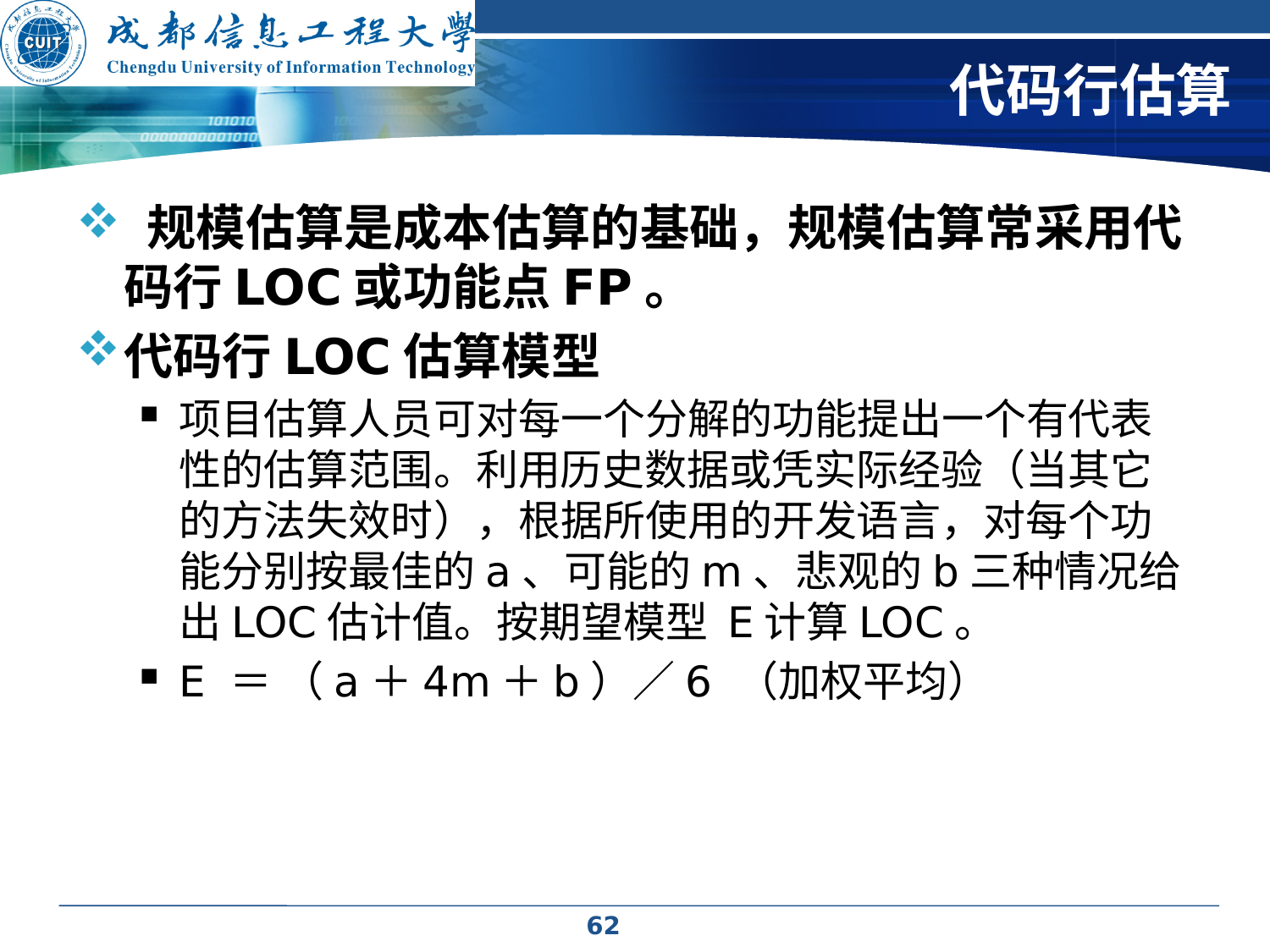

# 代码行估算
 规模估算是成本估算的基础，规模估算常采用代码行LOC或功能点FP。
代码行LOC估算模型
项目估算人员可对每一个分解的功能提出一个有代表性的估算范围。利用历史数据或凭实际经验（当其它的方法失效时），根据所使用的开发语言，对每个功能分别按最佳的a、可能的m、悲观的b三种情况给出LOC估计值。按期望模型 E计算LOC。
E ＝ （a＋4m＋b）／6 （加权平均）
62